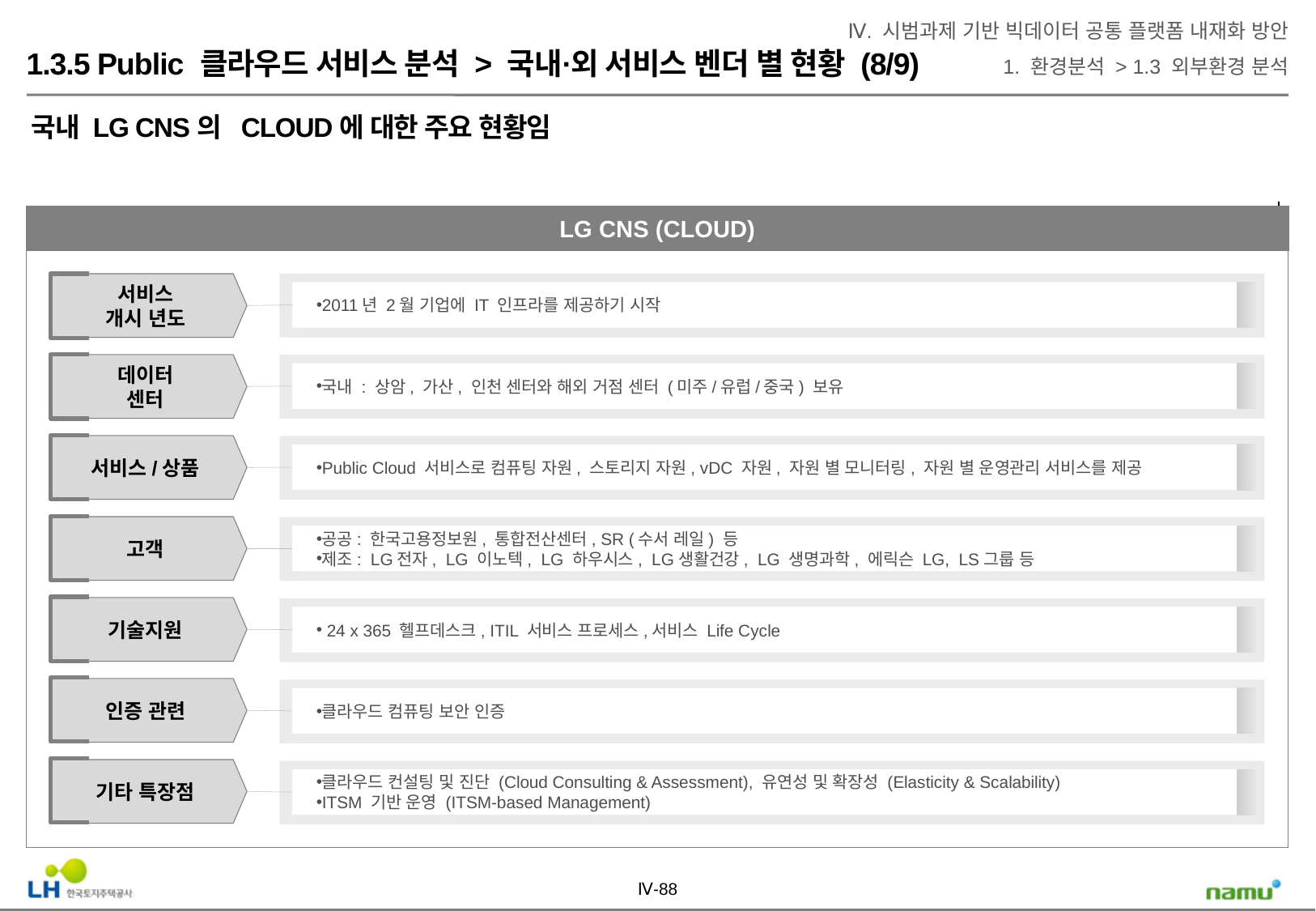

Ⅳ. 시범과제 기반 빅데이터 공통 플랫폼 내재화 방안
1. 환경분석 > 1.3 외부환경 분석
1.3.5 Public 클라우드 서비스 분석 > 국내∙외 서비스 벤더 별 현황 (8/9)
국내 LG CNS의  CLOUD에 대한 주요 현황임
LG CNS (CLOUD)

서비스
개시 년도
데이터
센터
서비스/상품
고객
기술지원
인증 관련
기타 특장점

2011년 2월 기업에 IT 인프라를 제공하기 시작

국내 : 상암, 가산, 인천 센터와 해외 거점 센터 (미주/유럽/중국) 보유

Public Cloud 서비스로 컴퓨팅 자원, 스토리지 자원, vDC 자원, 자원 별 모니터링, 자원 별 운영관리 서비스를 제공

공공: 한국고용정보원, 통합전산센터, SR (수서 레일) 등
제조:  LG전자,  LG 이노텍,  LG 하우시스,  LG생활건강,  LG 생명과학, 에릭슨 LG,  LS그룹 등

 24 x 365 헬프데스크, ITIL 서비스 프로세스,서비스 Life Cycle

클라우드 컴퓨팅 보안 인증

클라우드 컨설팅 및 진단 (Cloud Consulting & Assessment), 유연성 및 확장성 (Elasticity & Scalability)
ITSM 기반 운영 (ITSM-based Management)